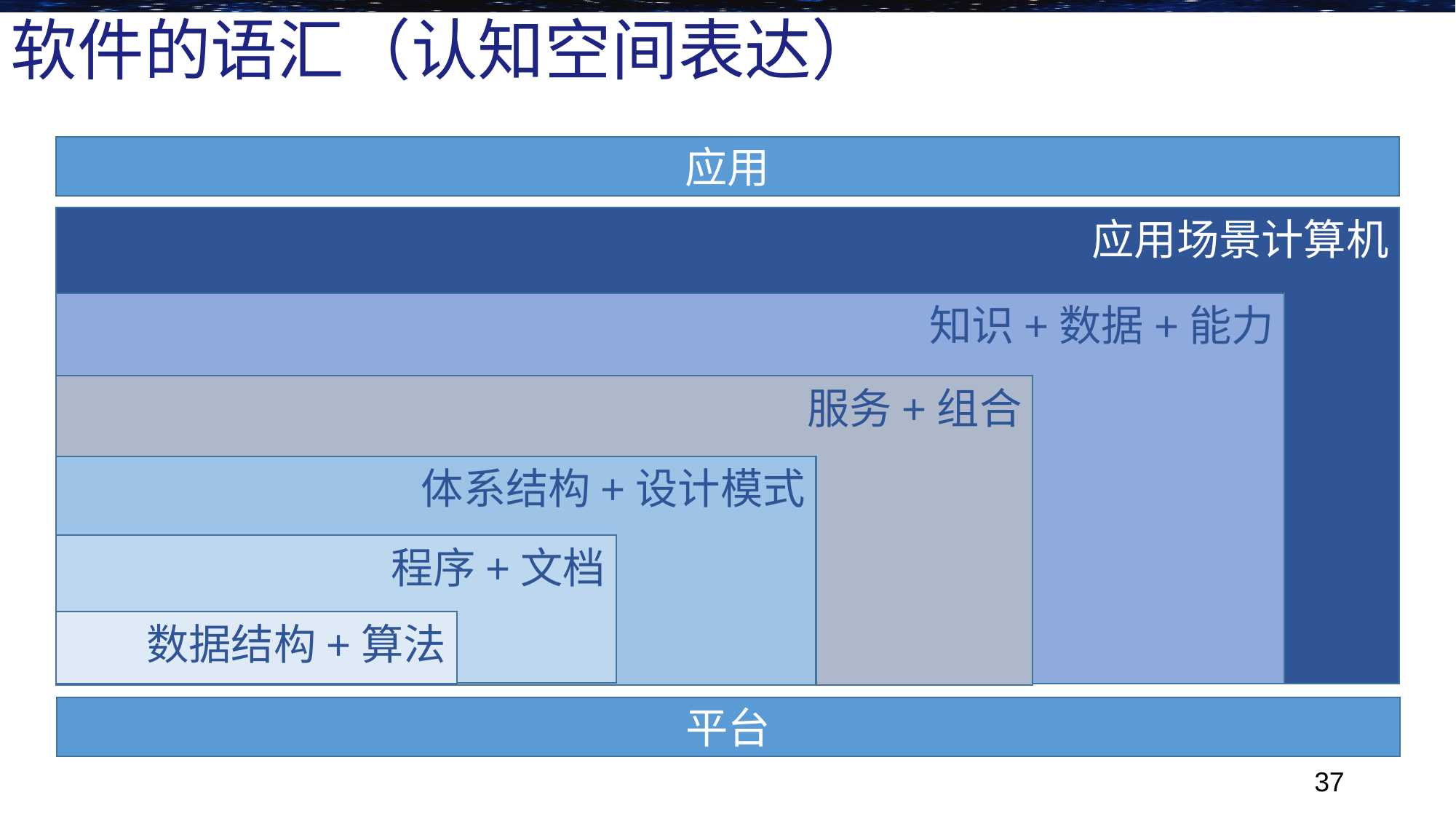

# 软件的语汇（认知空间表达）
应用
应用场景计算机
知识+数据+能力
服务+组合
体系结构+设计模式
程序+文档
数据结构+算法
平台
37